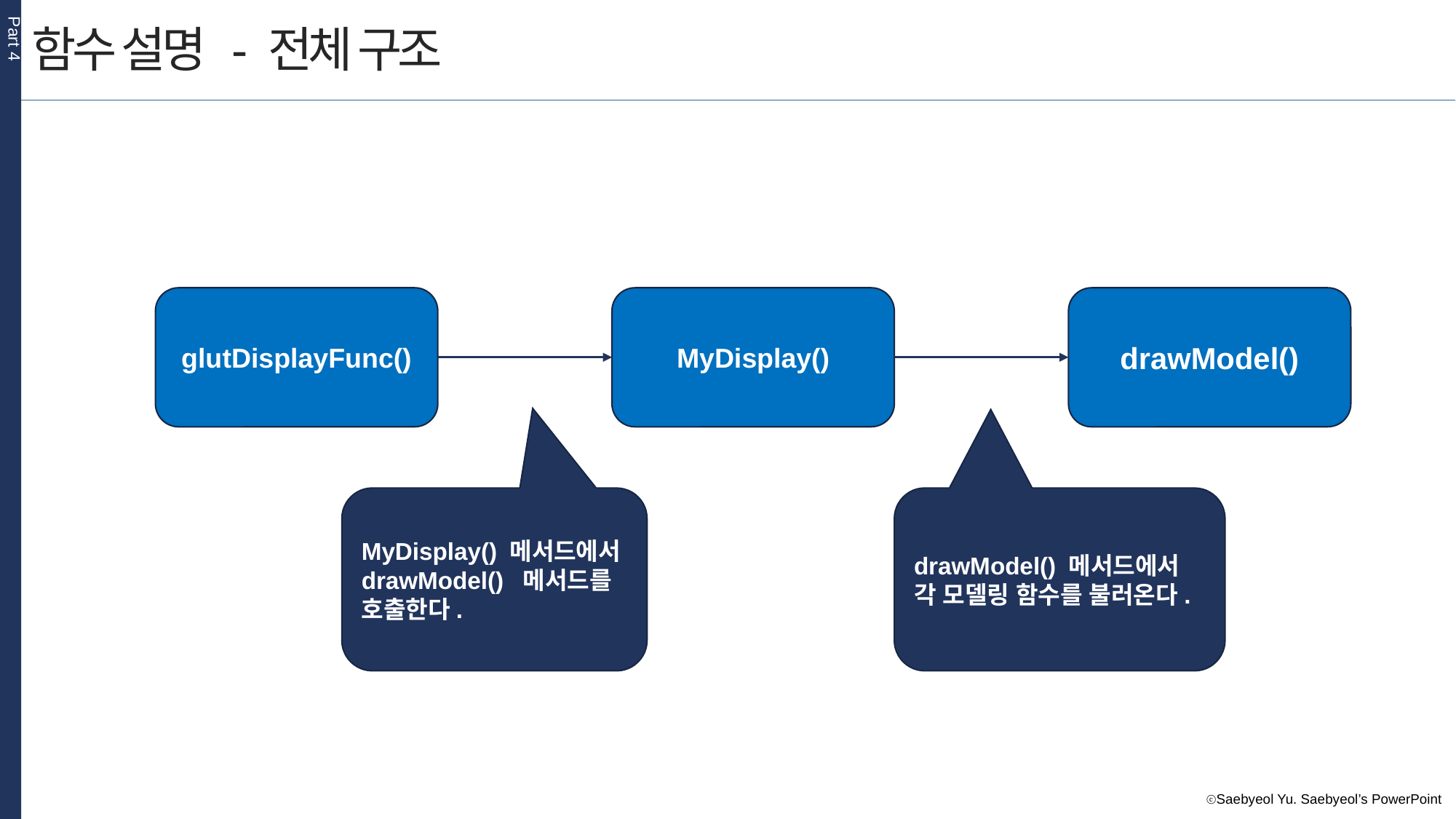

Part 4
함수 설명 - 전체 구조
glutDisplayFunc()
MyDisplay()
drawModel()
MyDisplay() 메서드에서 drawModel()  메서드를 호출한다.
drawModel() 메서드에서 각 모델링 함수를 불러온다.